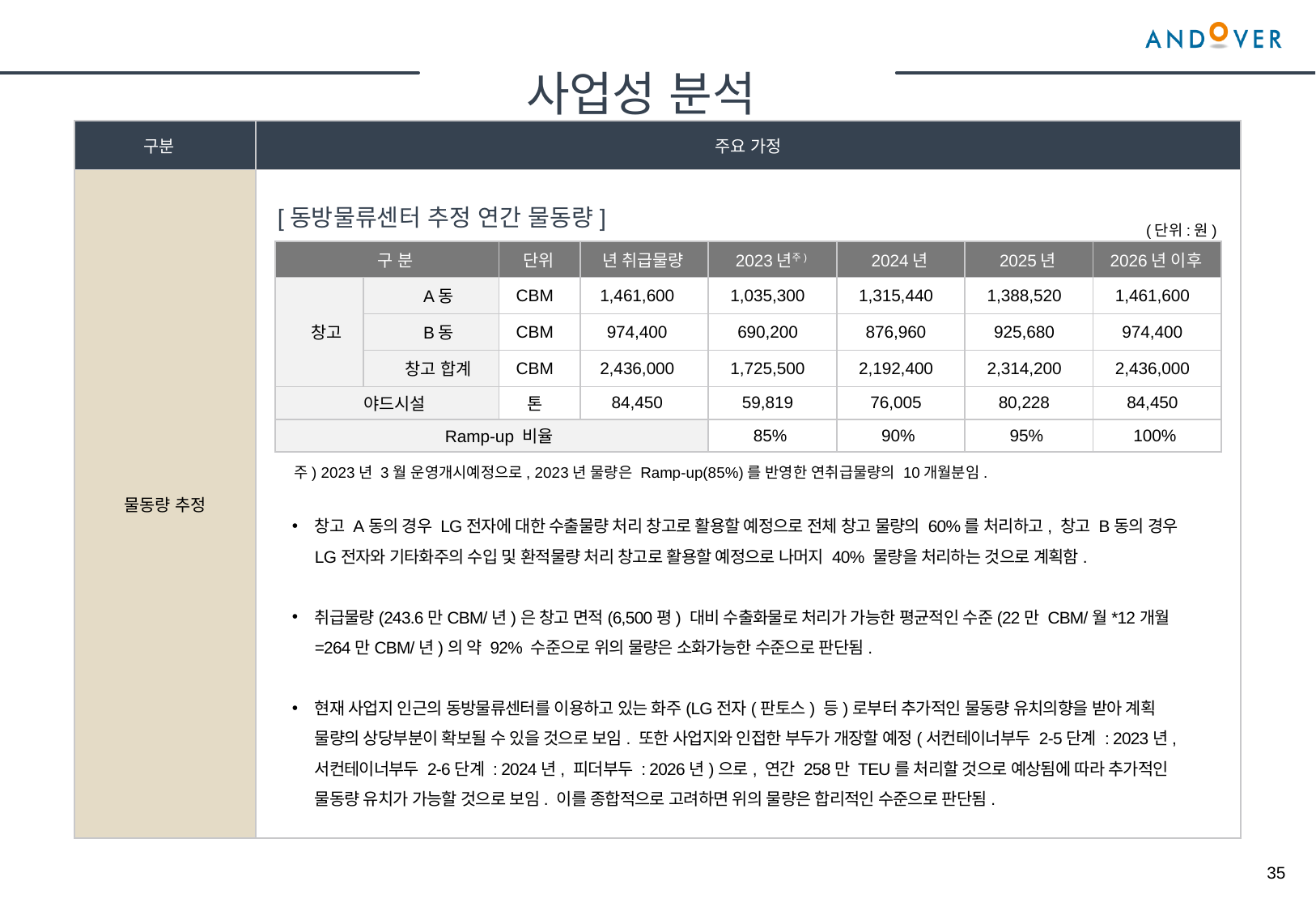

사업성 분석
| 구분 | 주요 가정 |
| --- | --- |
| 물동량 추정 |  |
[동방물류센터 추정 연간 물동량]
(단위:원)
| 구 분 |  | 단위 | 년 취급물량 | 2023년주) | 2024년 | 2025년 | 2026년 이후 |
| --- | --- | --- | --- | --- | --- | --- | --- |
| 창고 | A동 | CBM | 1,461,600 | 1,035,300 | 1,315,440 | 1,388,520 | 1,461,600 |
|  | B동 | CBM | 974,400 | 690,200 | 876,960 | 925,680 | 974,400 |
|  | 창고 합계 | CBM | 2,436,000 | 1,725,500 | 2,192,400 | 2,314,200 | 2,436,000 |
| 야드시설 |  | 톤 | 84,450 | 59,819 | 76,005 | 80,228 | 84,450 |
| Ramp-up 비율 |  |  |  | 85% | 90% | 95% | 100% |
주) 2023년 3월 운영개시예정으로, 2023년 물량은 Ramp-up(85%)를 반영한 연취급물량의 10개월분임.
창고 A동의 경우 LG전자에 대한 수출물량 처리 창고로 활용할 예정으로 전체 창고 물량의 60%를 처리하고, 창고 B동의 경우 LG전자와 기타화주의 수입 및 환적물량 처리 창고로 활용할 예정으로 나머지 40% 물량을 처리하는 것으로 계획함.

취급물량(243.6만CBM/년)은 창고 면적(6,500평) 대비 수출화물로 처리가 가능한 평균적인 수준(22만 CBM/월*12개월=264만CBM/년)의 약 92% 수준으로 위의 물량은 소화가능한 수준으로 판단됨.

현재 사업지 인근의 동방물류센터를 이용하고 있는 화주(LG전자(판토스) 등)로부터 추가적인 물동량 유치의향을 받아 계획 물량의 상당부분이 확보될 수 있을 것으로 보임. 또한 사업지와 인접한 부두가 개장할 예정(서컨테이너부두 2-5단계 : 2023년, 서컨테이너부두 2-6단계 : 2024년, 피더부두 : 2026년)으로, 연간 258만 TEU를 처리할 것으로 예상됨에 따라 추가적인 물동량 유치가 가능할 것으로 보임. 이를 종합적으로 고려하면 위의 물량은 합리적인 수준으로 판단됨.
35